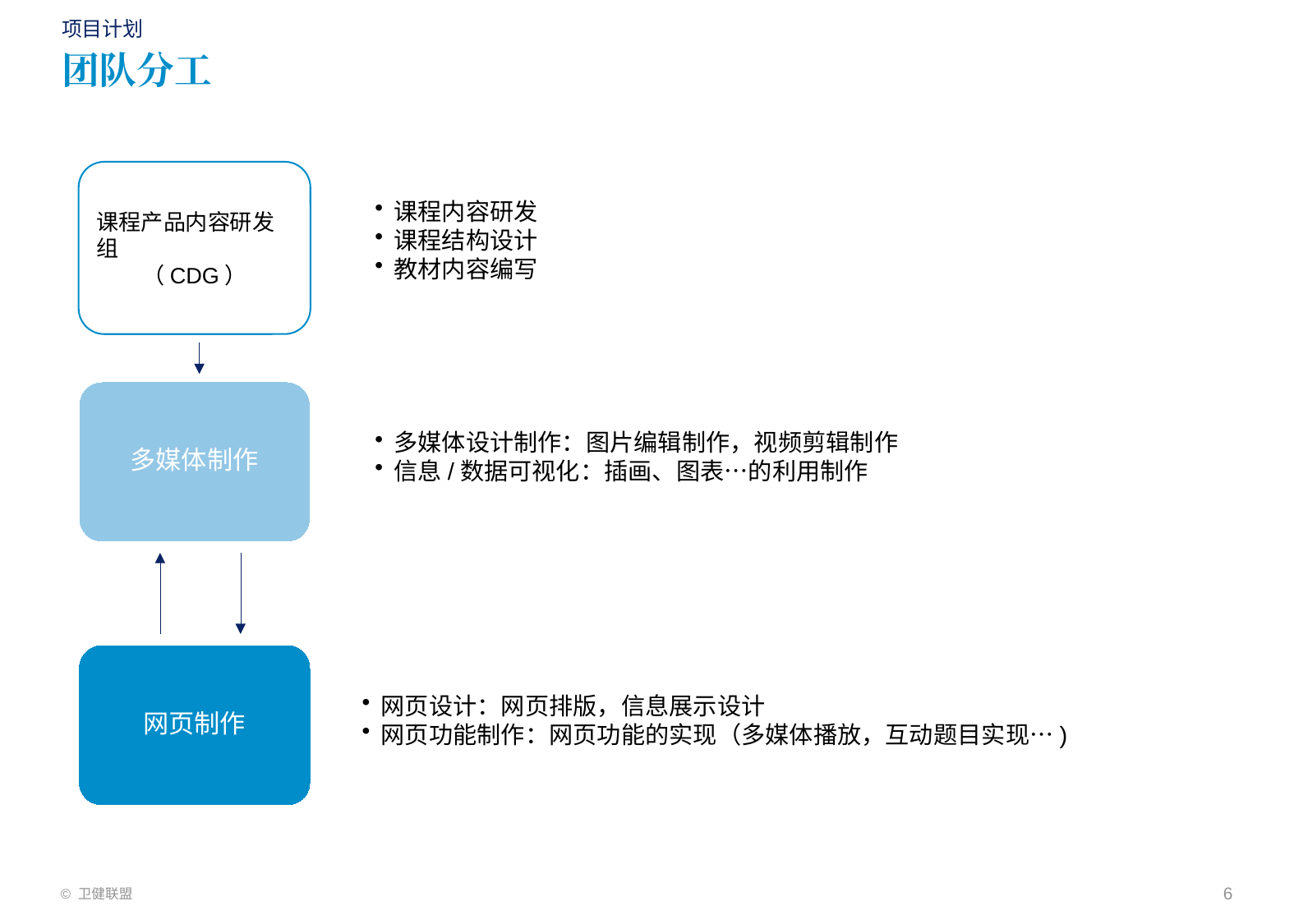

项目计划
# 团队分工

课程产品内容研发组
（CDG）
课程内容研发
课程结构设计
教材内容编写

多媒体设计制作：图片编辑制作，视频剪辑制作
信息/数据可视化：插画、图表…的利用制作
多媒体制作

网页设计：网页排版，信息展示设计
网页功能制作：网页功能的实现（多媒体播放，互动题目实现…)
网页制作
6